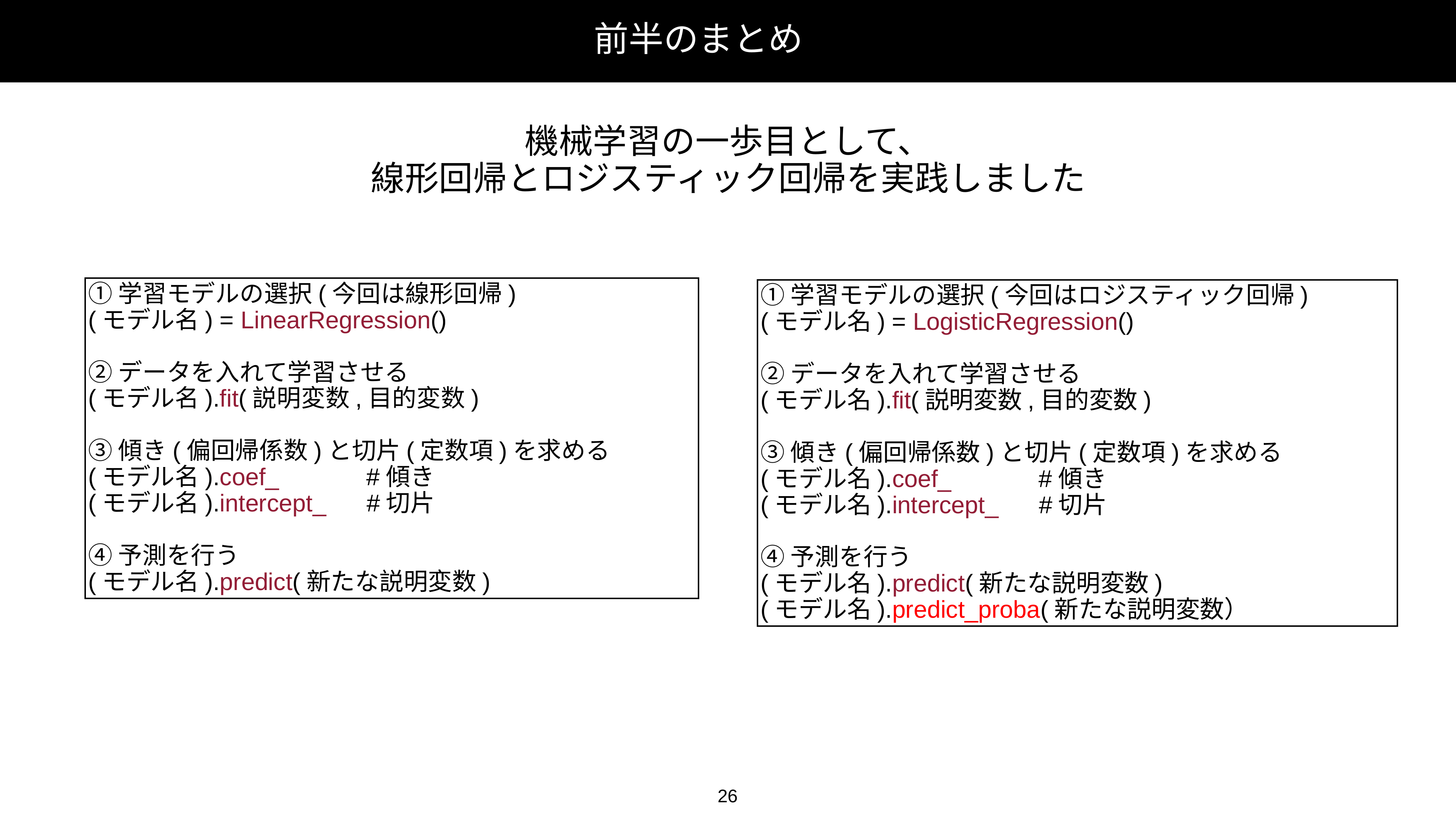

前半のまとめ
機械学習の一歩目として、
線形回帰とロジスティック回帰を実践しました
①学習モデルの選択(今回は線形回帰)
(モデル名) = LinearRegression()

②データを入れて学習させる
(モデル名).fit(説明変数,目的変数)

③傾き(偏回帰係数)と切片(定数項)を求める
(モデル名).coef_             #傾き
(モデル名).intercept_      #切片

④予測を行う
(モデル名).predict(新たな説明変数)
①学習モデルの選択(今回はロジスティック回帰)
(モデル名) = LogisticRegression()

②データを入れて学習させる
(モデル名).fit(説明変数,目的変数)

③傾き(偏回帰係数)と切片(定数項)を求める
(モデル名).coef_             #傾き
(モデル名).intercept_      #切片

④予測を行う
(モデル名).predict(新たな説明変数)
(モデル名).predict_proba(新たな説明変数）
26